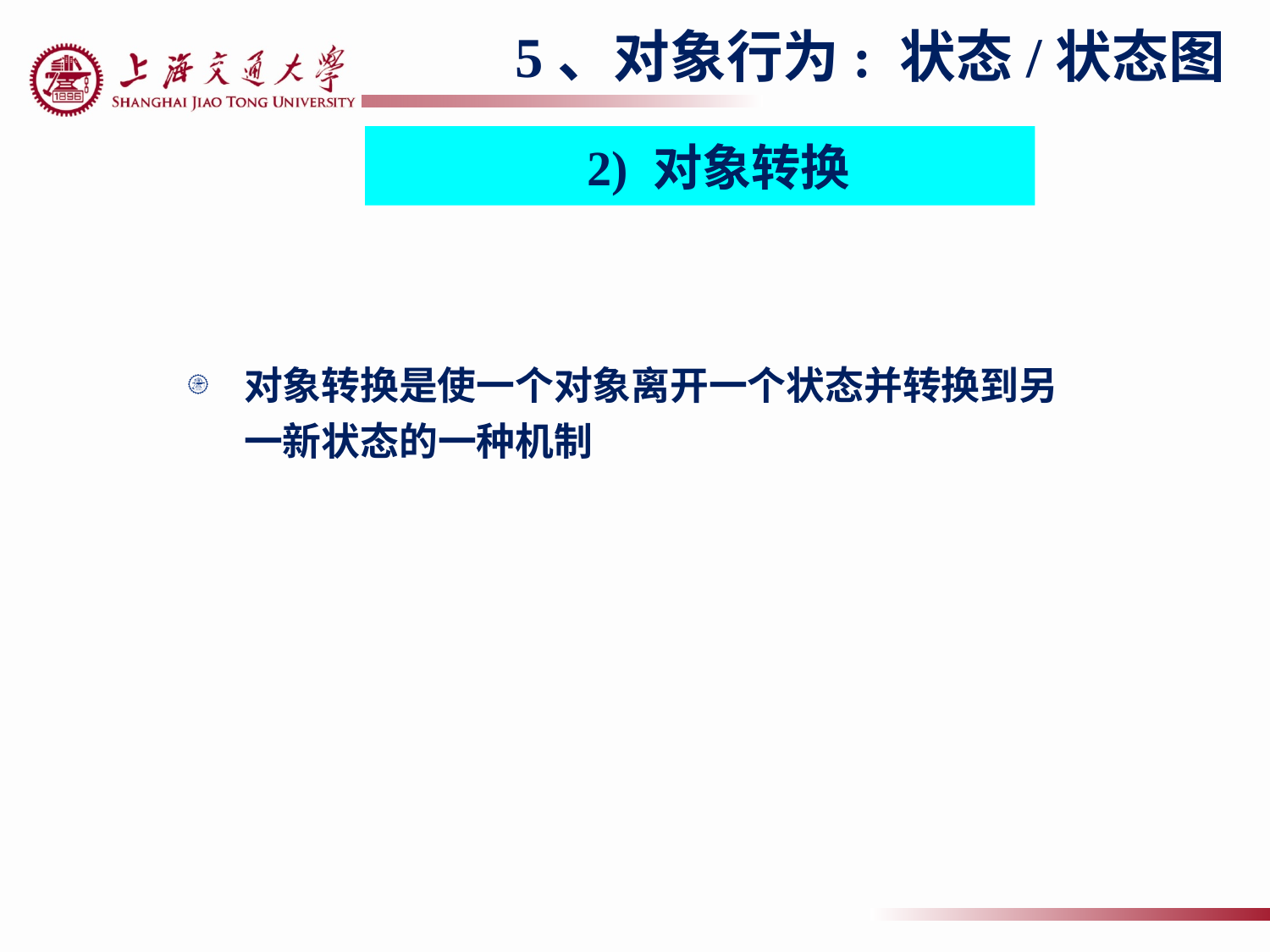

5、对象行为: 状态/状态图
2) 对象转换
对象转换是使一个对象离开一个状态并转换到另一新状态的一种机制